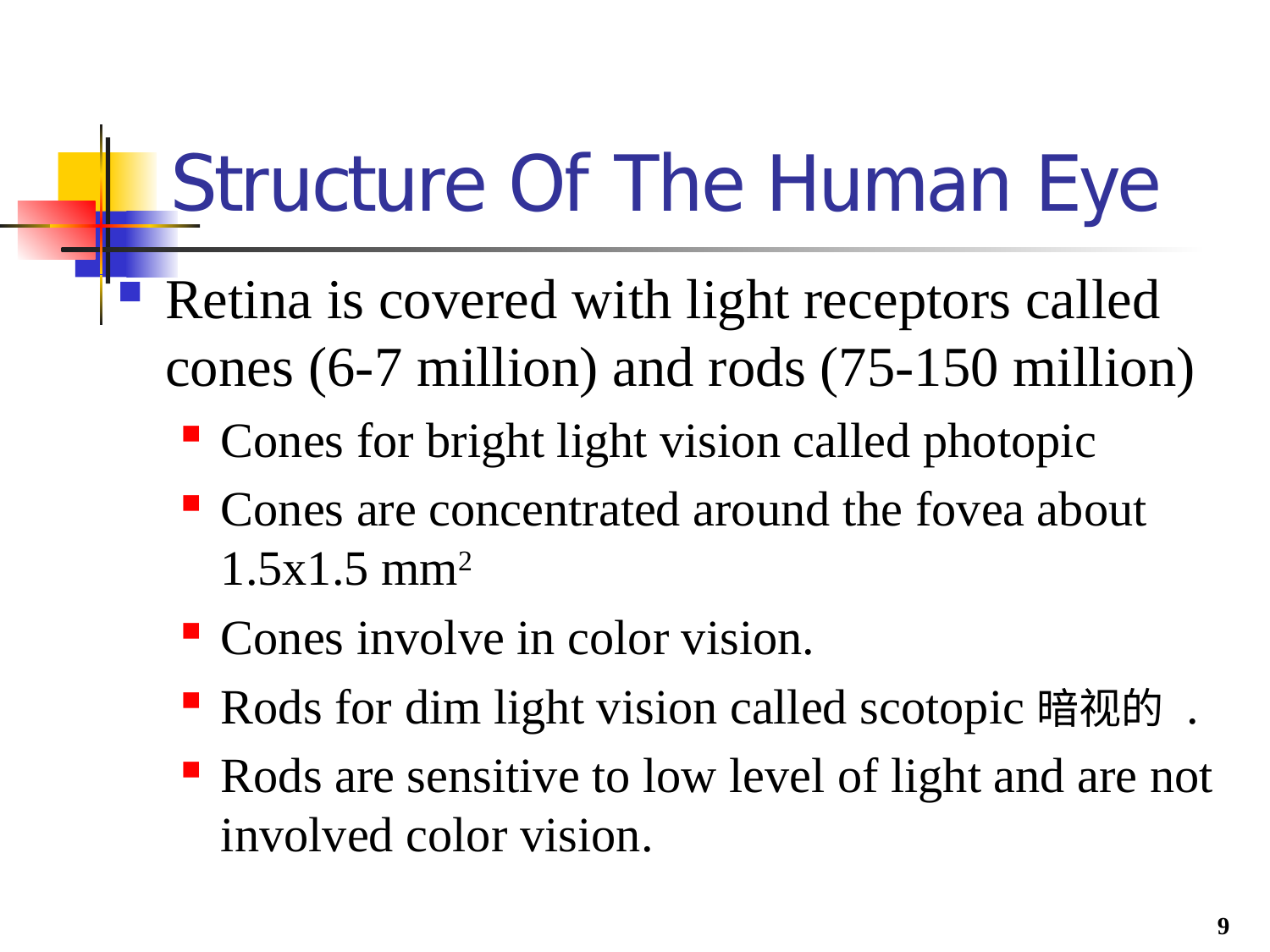

# Structure Of The Human Eye
Retina is covered with light receptors called cones (6-7 million) and rods (75-150 million)
Cones for bright light vision called photopic
Cones are concentrated around the fovea about 1.5x1.5 mm2
Cones involve in color vision.
Rods for dim light vision called scotopic暗视的 .
Rods are sensitive to low level of light and are not involved color vision.
9